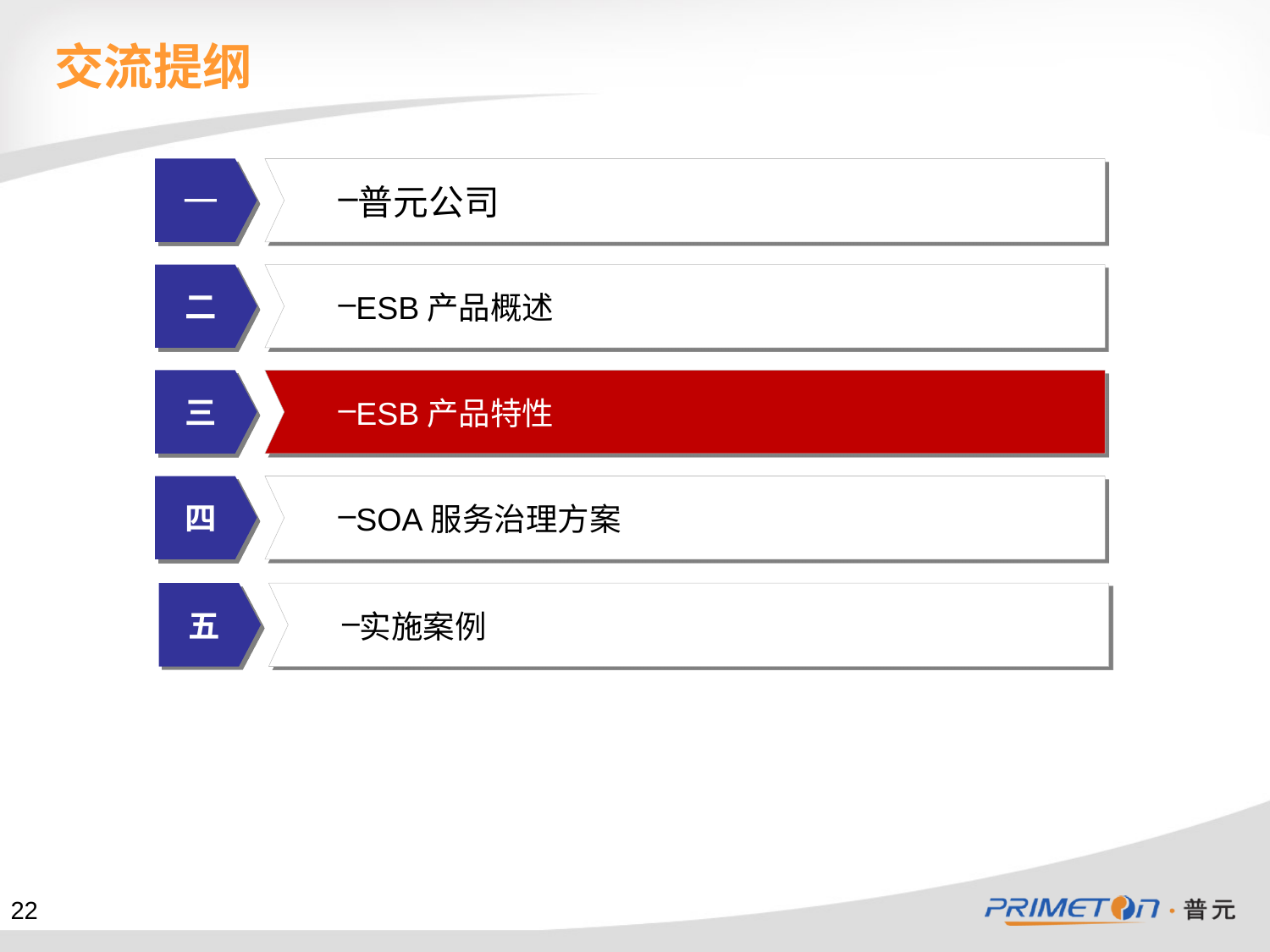

# 交流提纲
一

普元公司
二

ESB产品概述
三

ESB产品特性
四

SOA服务治理方案
五

实施案例
22